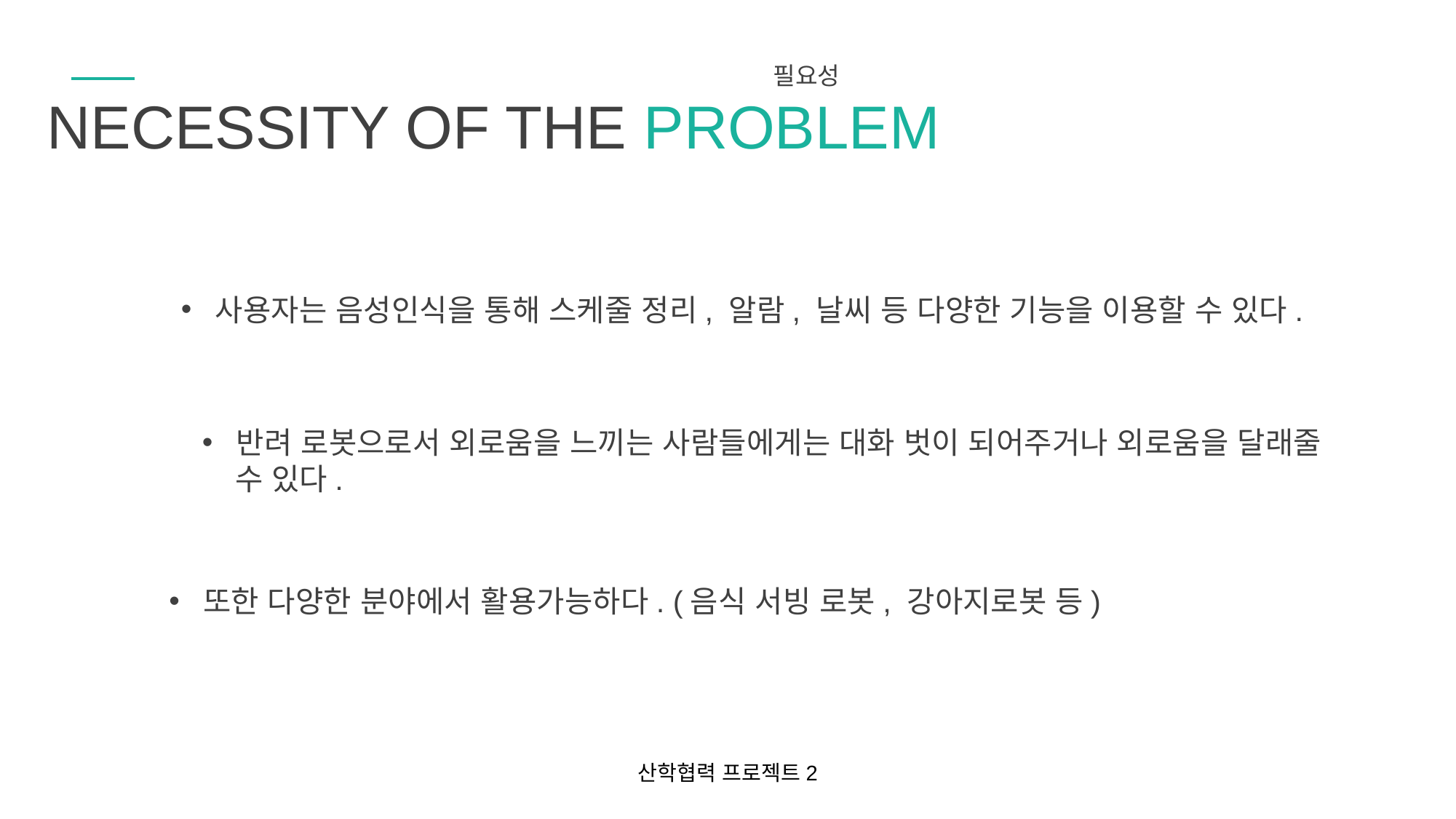

필요성
NECESSITY OF THE PROBLEM
사용자는 음성인식을 통해 스케줄 정리, 알람, 날씨 등 다양한 기능을 이용할 수 있다.
반려 로봇으로서 외로움을 느끼는 사람들에게는 대화 벗이 되어주거나 외로움을 달래줄
   수 있다.
또한 다양한 분야에서 활용가능하다. (음식 서빙 로봇, 강아지로봇 등)
산학협력 프로젝트2